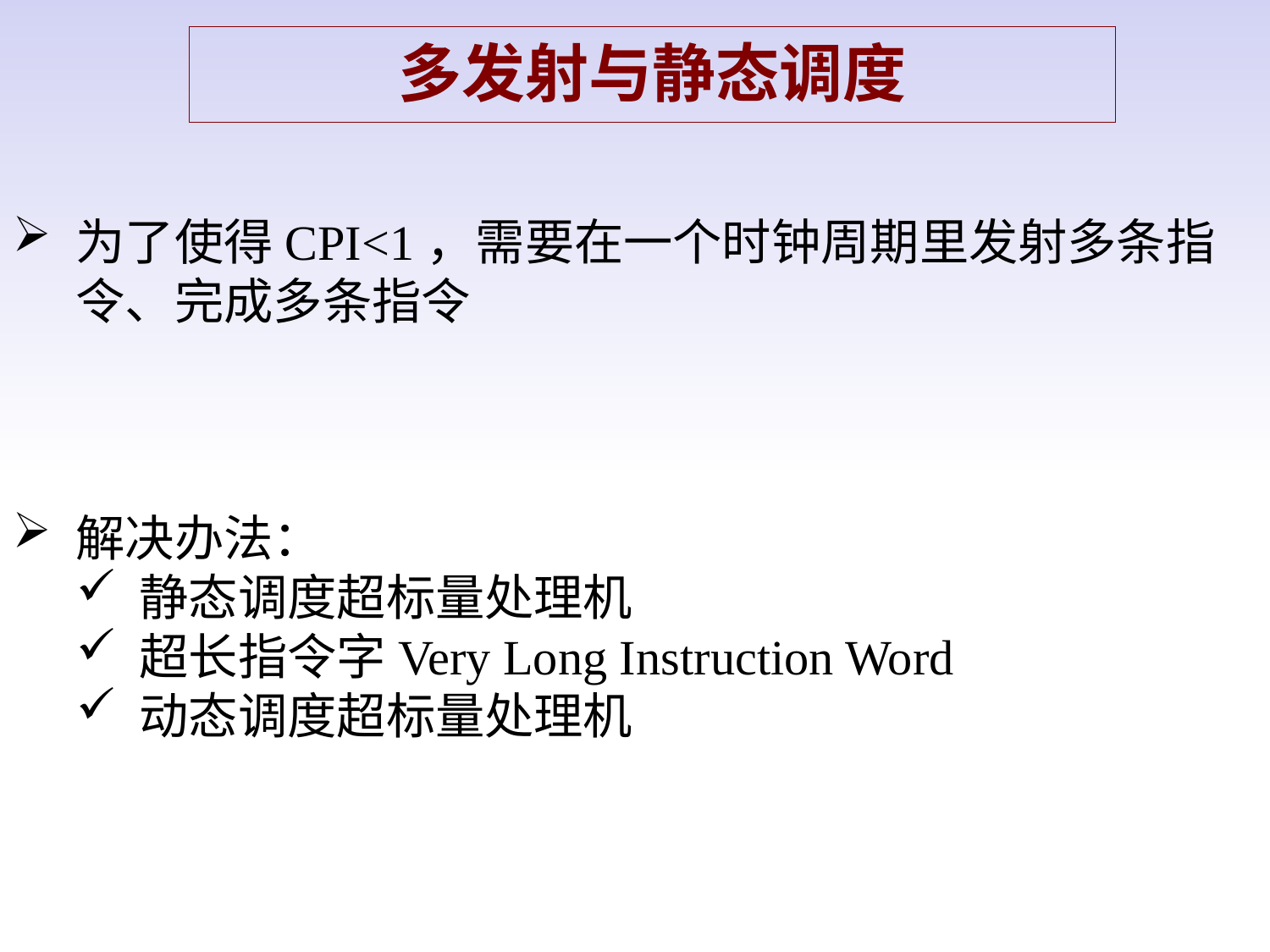

多发射与静态调度
为了使得CPI<1，需要在一个时钟周期里发射多条指令、完成多条指令

解决办法：
静态调度超标量处理机
超长指令字Very Long Instruction Word
动态调度超标量处理机